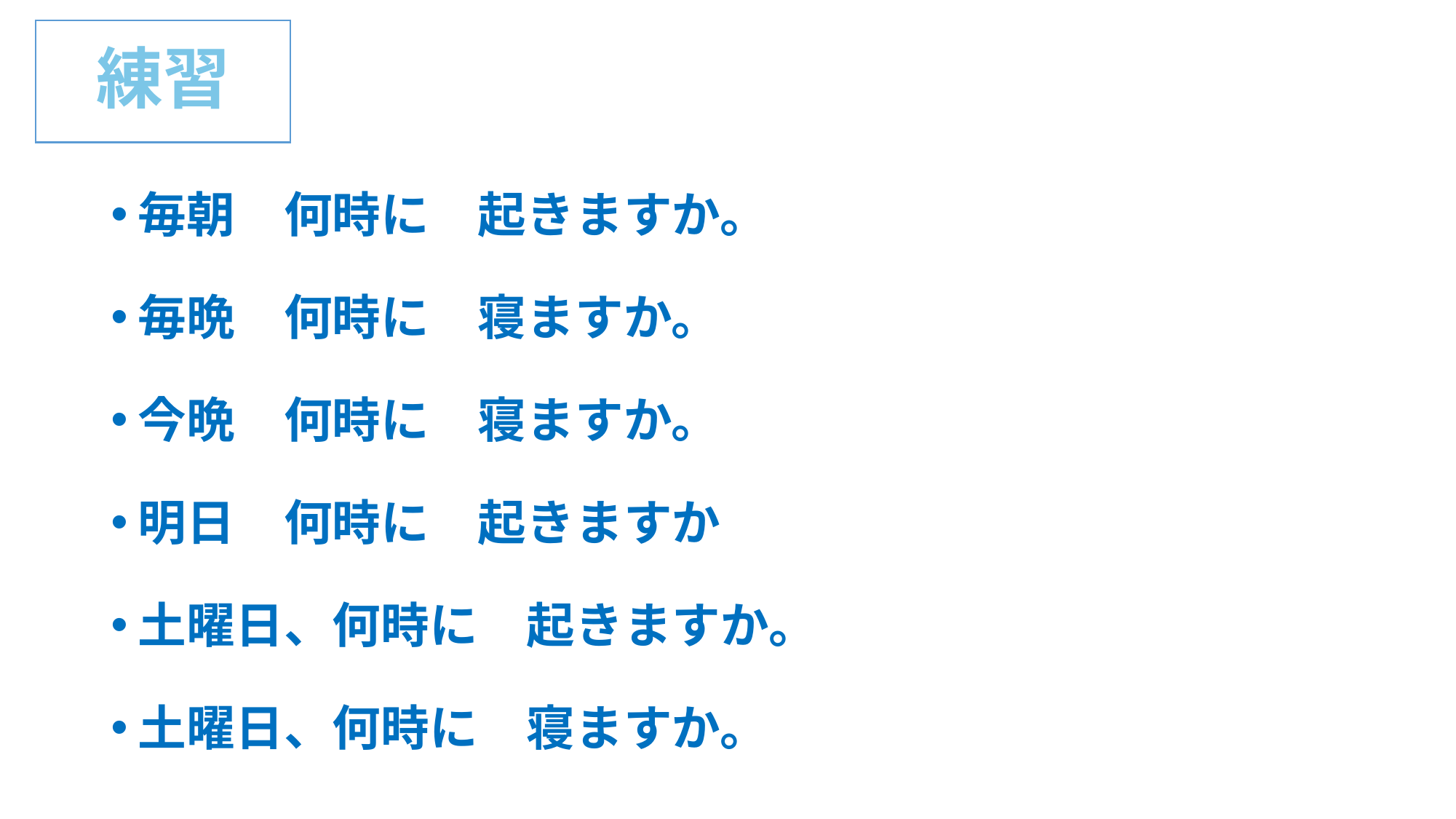

# 練習
毎朝　何時に　起きますか。
毎晩　何時に　寝ますか。
今晩　何時に　寝ますか。
明日　何時に　起きますか
土曜日、何時に　起きますか。
土曜日、何時に　寝ますか。